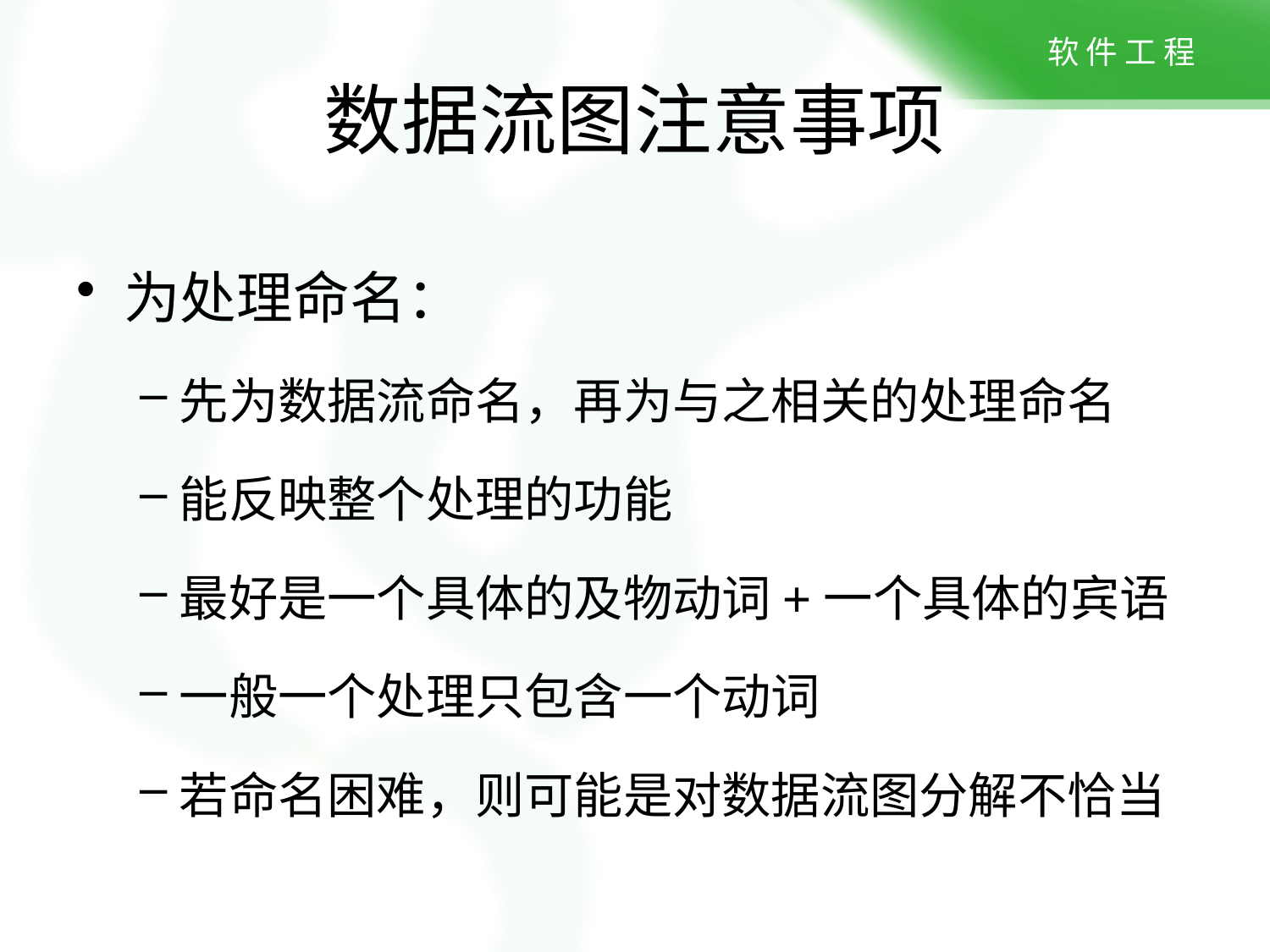

# 数据流图注意事项
为处理命名：
先为数据流命名，再为与之相关的处理命名
能反映整个处理的功能
最好是一个具体的及物动词+一个具体的宾语
一般一个处理只包含一个动词
若命名困难，则可能是对数据流图分解不恰当